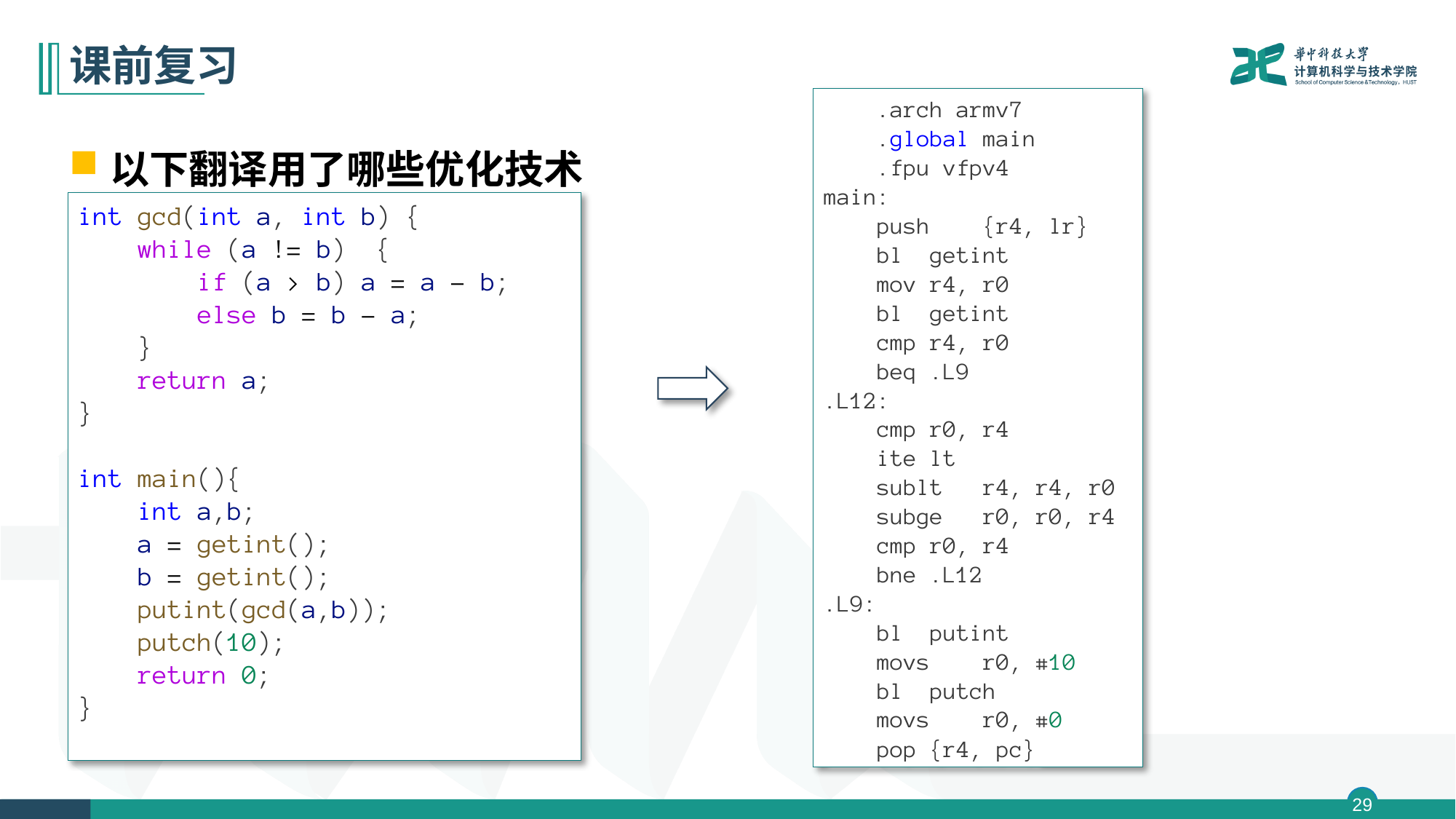

# 课前复习
    .arch armv7
    .global main
    .fpu vfpv4
main:
    push    {r4, lr}
    bl  getint
    mov r4, r0
    bl  getint
    cmp r4, r0
    beq .L9
.L12:
    cmp r0, r4
    ite lt
    sublt   r4, r4, r0
    subge   r0, r0, r4
    cmp r0, r4
    bne .L12
.L9:
    bl  putint
    movs    r0, #10
    bl  putch
    movs    r0, #0
    pop {r4, pc}
以下翻译用了哪些优化技术
int gcd(int a, int b) {
    while (a != b)  {
        if (a > b) a = a - b;
        else b = b - a;
    }
    return a;
}
int main(){
    int a,b;
    a = getint();
    b = getint();
    putint(gcd(a,b));
    putch(10);
    return 0;
}